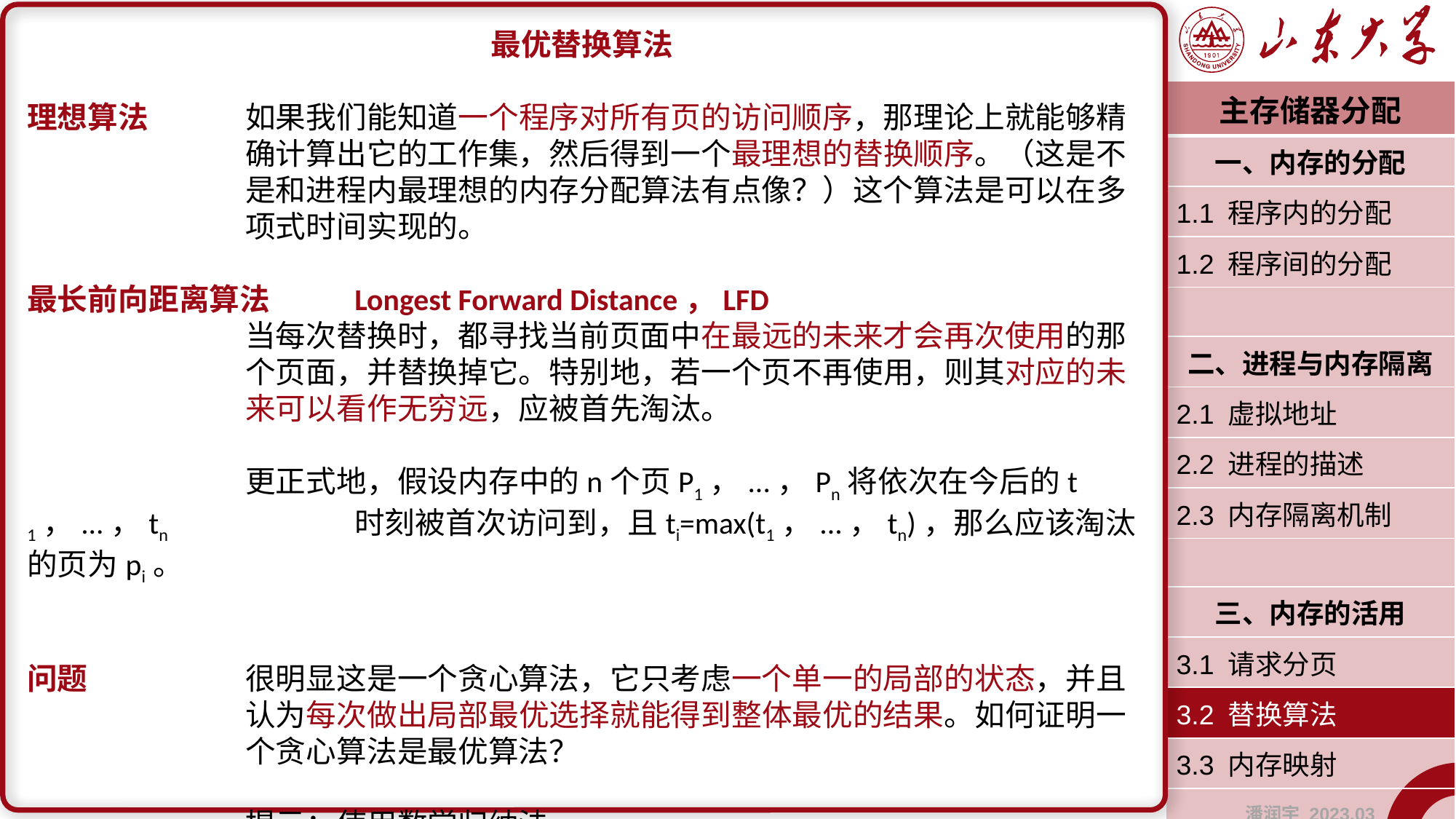

最优替换算法

理想算法	如果我们能知道一个程序对所有页的访问顺序，那理论上就能够精		确计算出它的工作集，然后得到一个最理想的替换顺序。（这是不		是和进程内最理想的内存分配算法有点像？）这个算法是可以在多		项式时间实现的。

最长前向距离算法	Longest Forward Distance，LFD
		当每次替换时，都寻找当前页面中在最远的未来才会再次使用的那		个页面，并替换掉它。特别地，若一个页不再使用，则其对应的未		来可以看作无穷远，应被首先淘汰。

		更正式地，假设内存中的n个页P1，...，Pn将依次在今后的t1，...，tn		时刻被首次访问到，且ti=max(t1，...，tn)，那么应该淘汰的页为pi。

问题		很明显这是一个贪心算法，它只考虑一个单一的局部的状态，并且		认为每次做出局部最优选择就能得到整体最优的结果。如何证明一		个贪心算法是最优算法？

		提示：使用数学归纳法
| 主存储器分配 |
| --- |
| 一、内存的分配 |
| 1.1 程序内的分配 |
| 1.2 程序间的分配 |
|  |
| 二、进程与内存隔离 |
| 2.1 虚拟地址 |
| 2.2 进程的描述 |
| 2.3 内存隔离机制 |
|  |
| 三、内存的活用 |
| 3.1 请求分页 |
| 3.2 替换算法 |
| 3.3 内存映射 |
| 潘润宇 2023.03 |